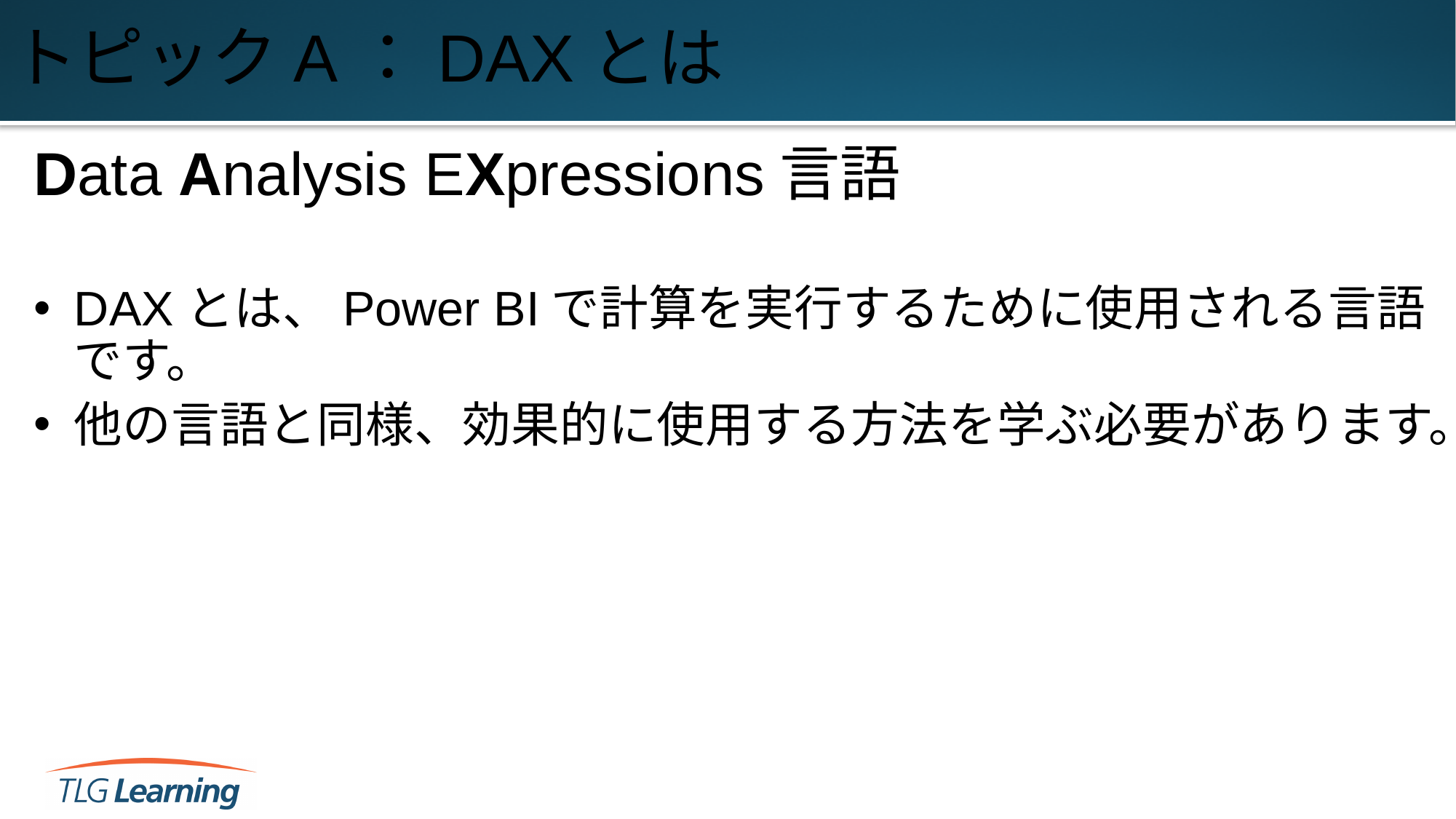

# トピックA：DAXとは
Data Analysis EXpressions言語

DAXとは、Power BIで計算を実行するために使用される言語です。
他の言語と同様、効果的に使用する方法を学ぶ必要があります。